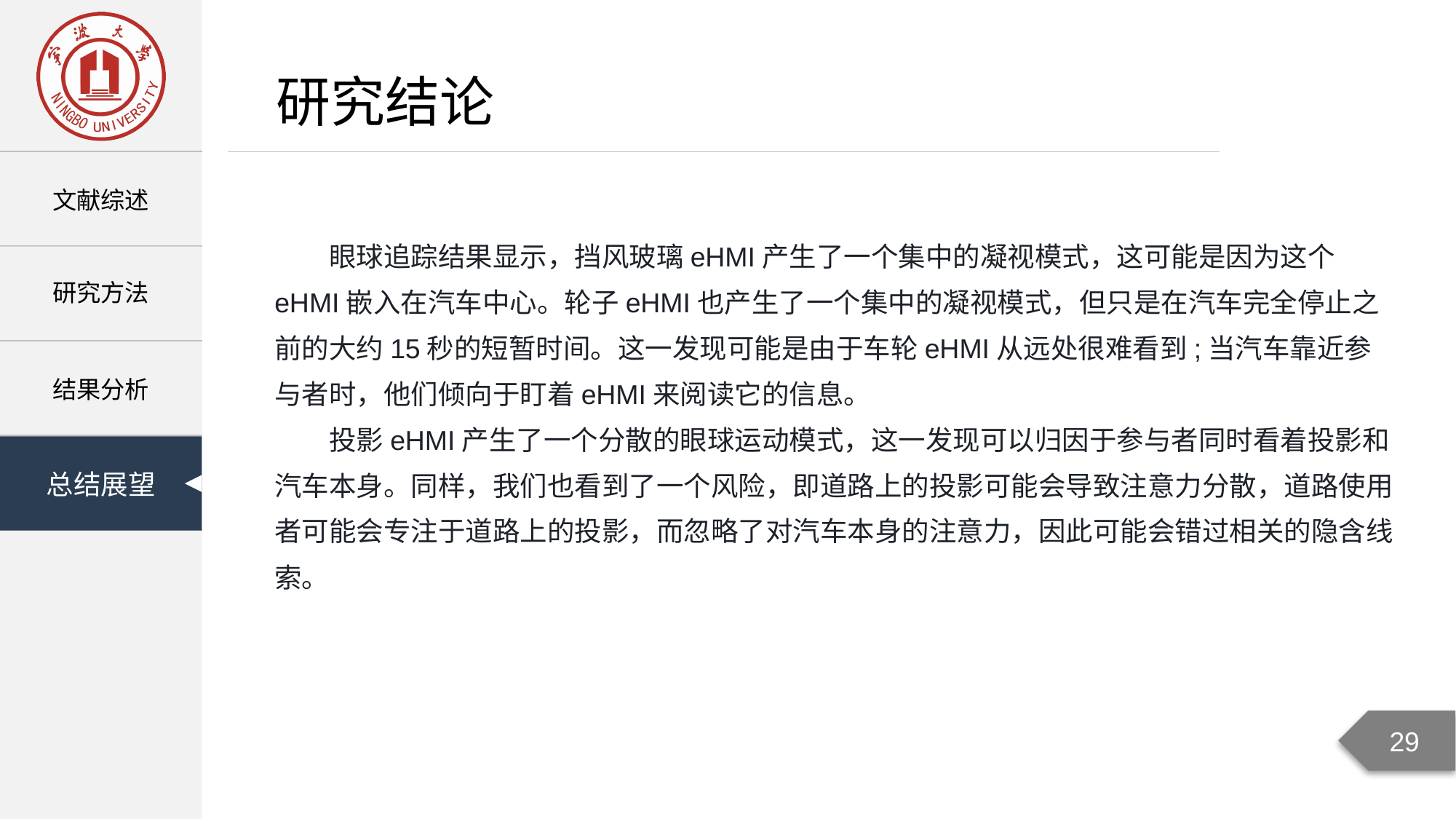

研究结论
眼球追踪结果显示，挡风玻璃eHMI产生了一个集中的凝视模式，这可能是因为这个eHMI嵌入在汽车中心。轮子eHMI也产生了一个集中的凝视模式，但只是在汽车完全停止之前的大约15秒的短暂时间。这一发现可能是由于车轮eHMI从远处很难看到;当汽车靠近参与者时，他们倾向于盯着eHMI来阅读它的信息。
投影eHMI产生了一个分散的眼球运动模式，这一发现可以归因于参与者同时看着投影和汽车本身。同样，我们也看到了一个风险，即道路上的投影可能会导致注意力分散，道路使用者可能会专注于道路上的投影，而忽略了对汽车本身的注意力，因此可能会错过相关的隐含线索。